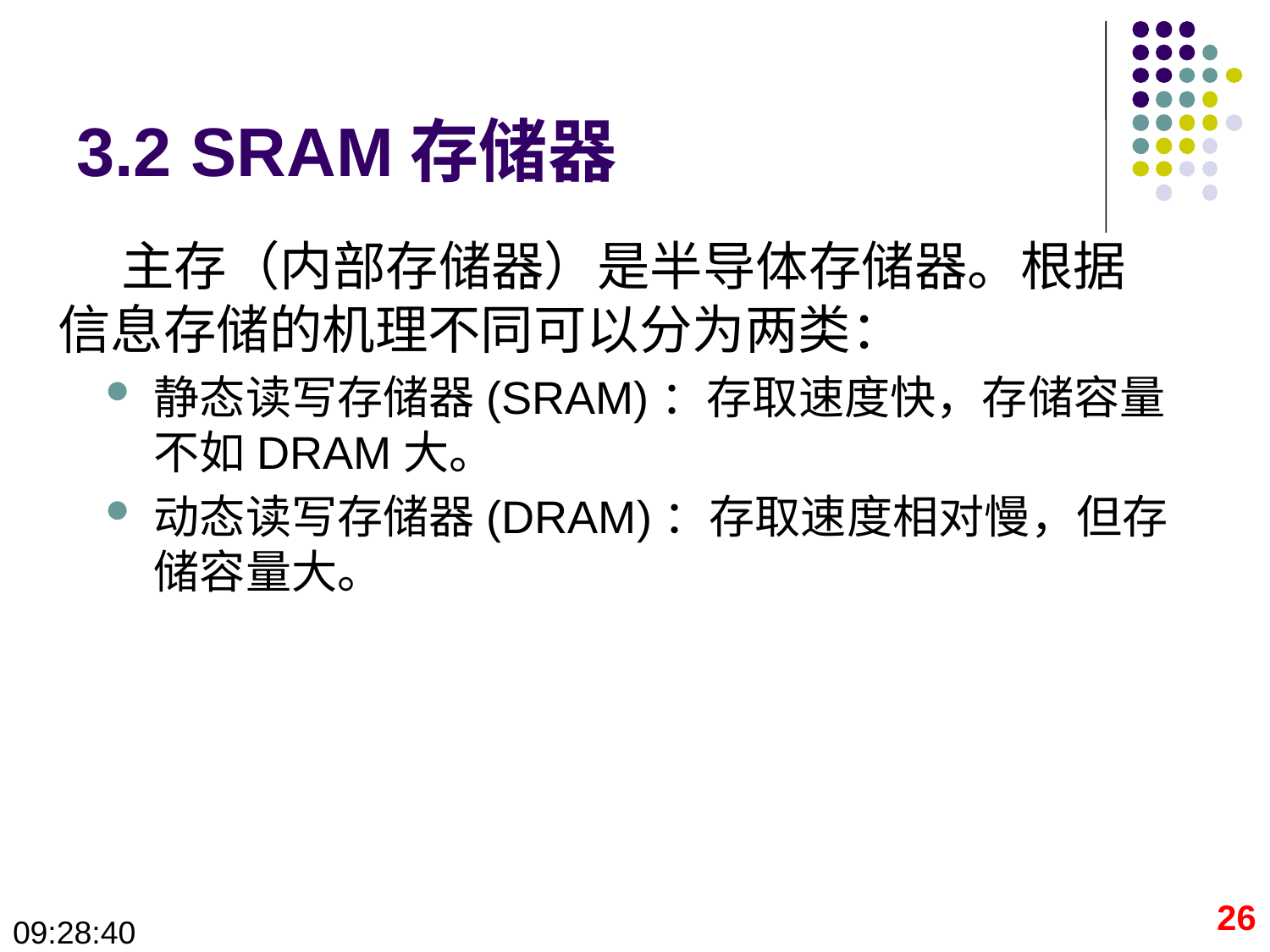

# 3.2 SRAM存储器
主存（内部存储器）是半导体存储器。根据信息存储的机理不同可以分为两类：
静态读写存储器(SRAM)：存取速度快，存储容量不如DRAM大。
动态读写存储器(DRAM)：存取速度相对慢，但存储容量大。
26
09:28:40